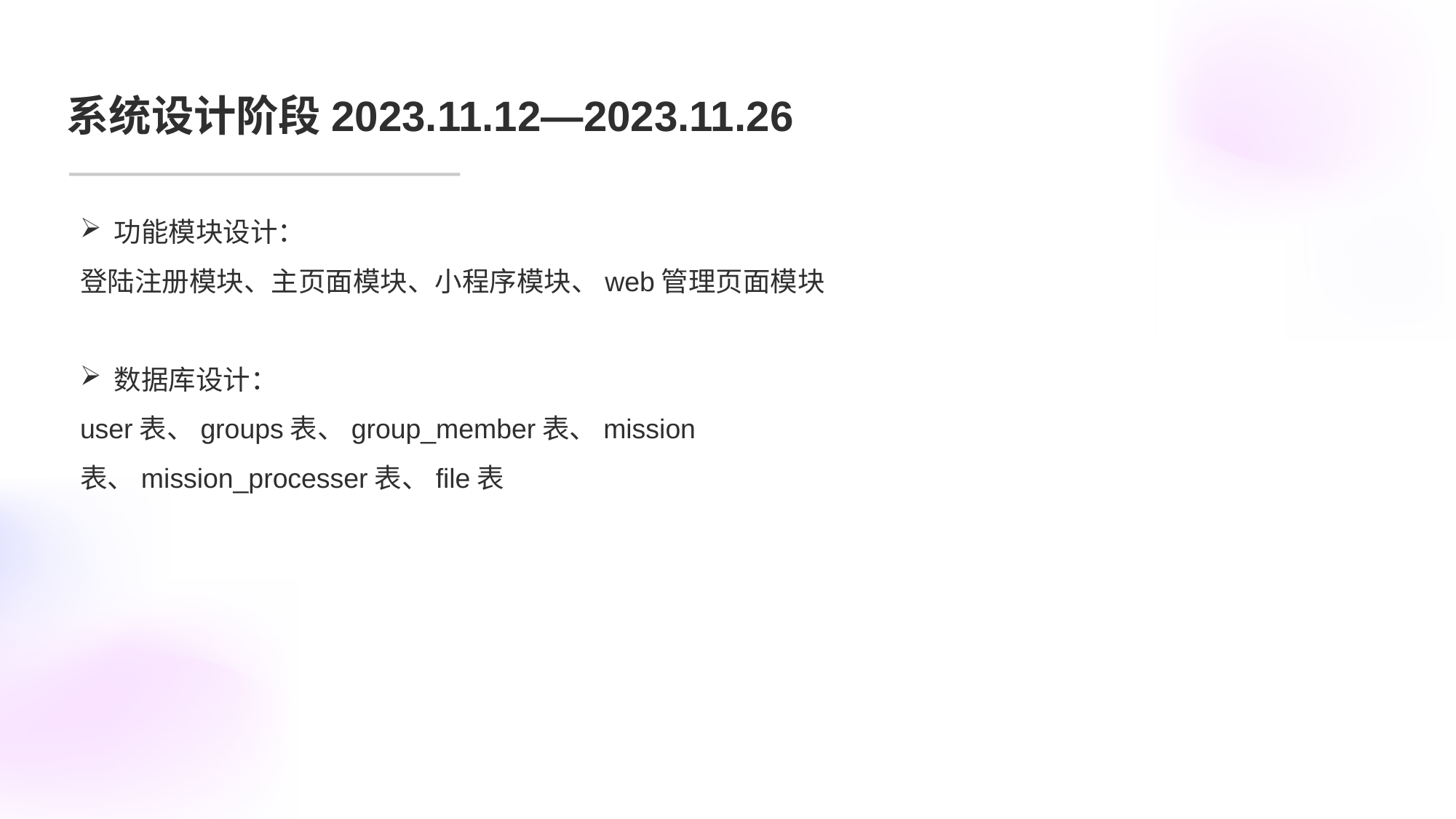

# 系统设计阶段2023.11.12—2023.11.26

功能模块设计：
登陆注册模块、主页面模块、小程序模块、web管理页面模块

数据库设计：
user表、groups表、group_member表、mission表、mission_processer表、file表